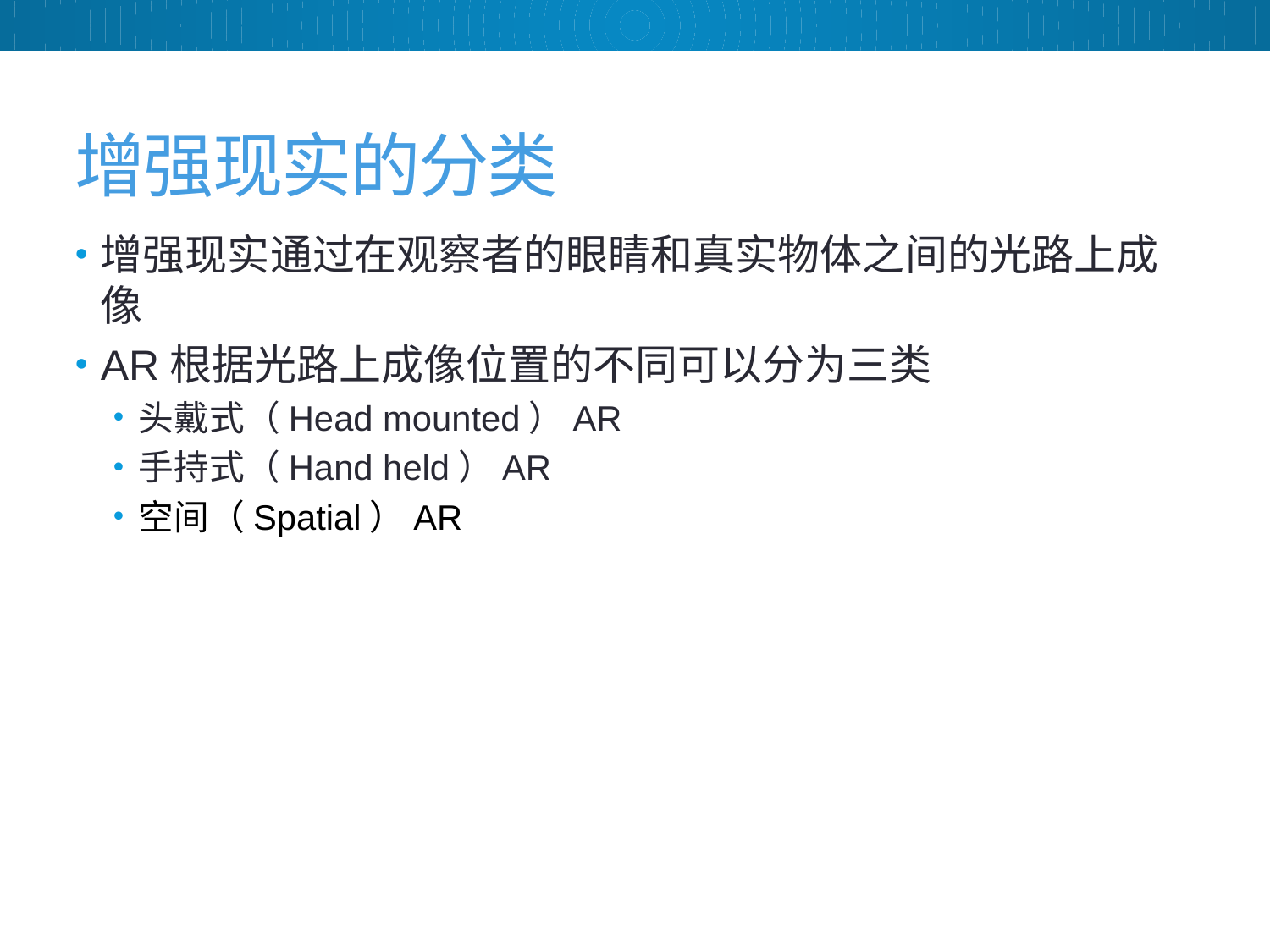

# 增强现实的分类
增强现实通过在观察者的眼睛和真实物体之间的光路上成像
AR根据光路上成像位置的不同可以分为三类
头戴式（Head mounted）AR
手持式（Hand held）AR
空间（Spatial）AR